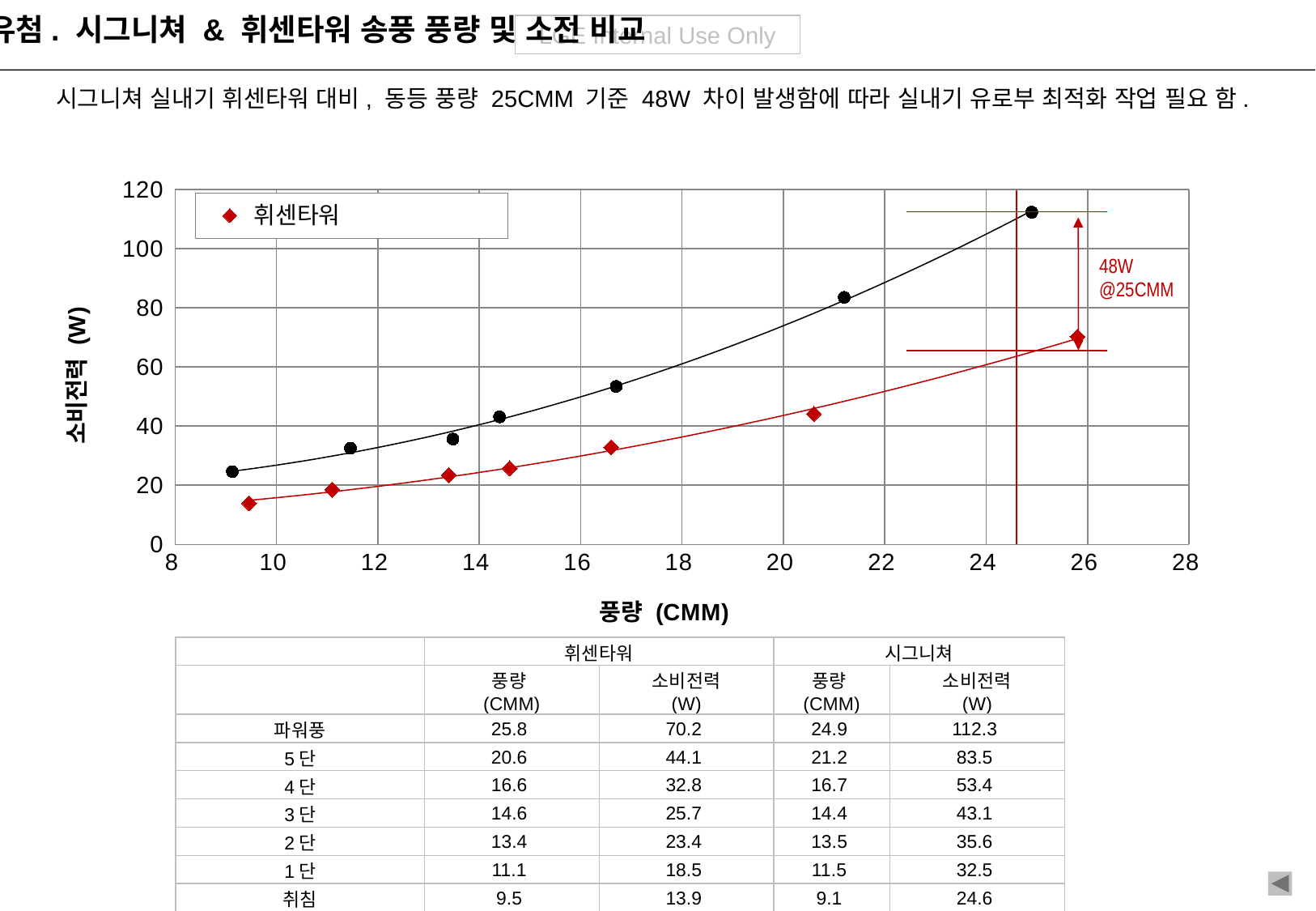

유첨. 시그니쳐 & 휘센타워 송풍 풍량 및 소전 비교
시그니쳐 실내기 휘센타워 대비, 동등 풍량 25CMM 기준 48W 차이 발생함에 따라 실내기 유로부 최적화 작업 필요 함.

### Chart

| Category |  |  |
|---|---|---|
48W
@25CMM
|  | 휘센타워 |  | 시그니쳐 |  |
| --- | --- | --- | --- | --- |
|  | 풍량 (CMM) | 소비전력 (W) | 풍량 (CMM) | 소비전력 (W) |
| 파워풍 | 25.8 | 70.2 | 24.9 | 112.3 |
| 5단 | 20.6 | 44.1 | 21.2 | 83.5 |
| 4단 | 16.6 | 32.8 | 16.7 | 53.4 |
| 3단 | 14.6 | 25.7 | 14.4 | 43.1 |
| 2단 | 13.4 | 23.4 | 13.5 | 35.6 |
| 1단 | 11.1 | 18.5 | 11.5 | 32.5 |
| 취침 | 9.5 | 13.9 | 9.1 | 24.6 |